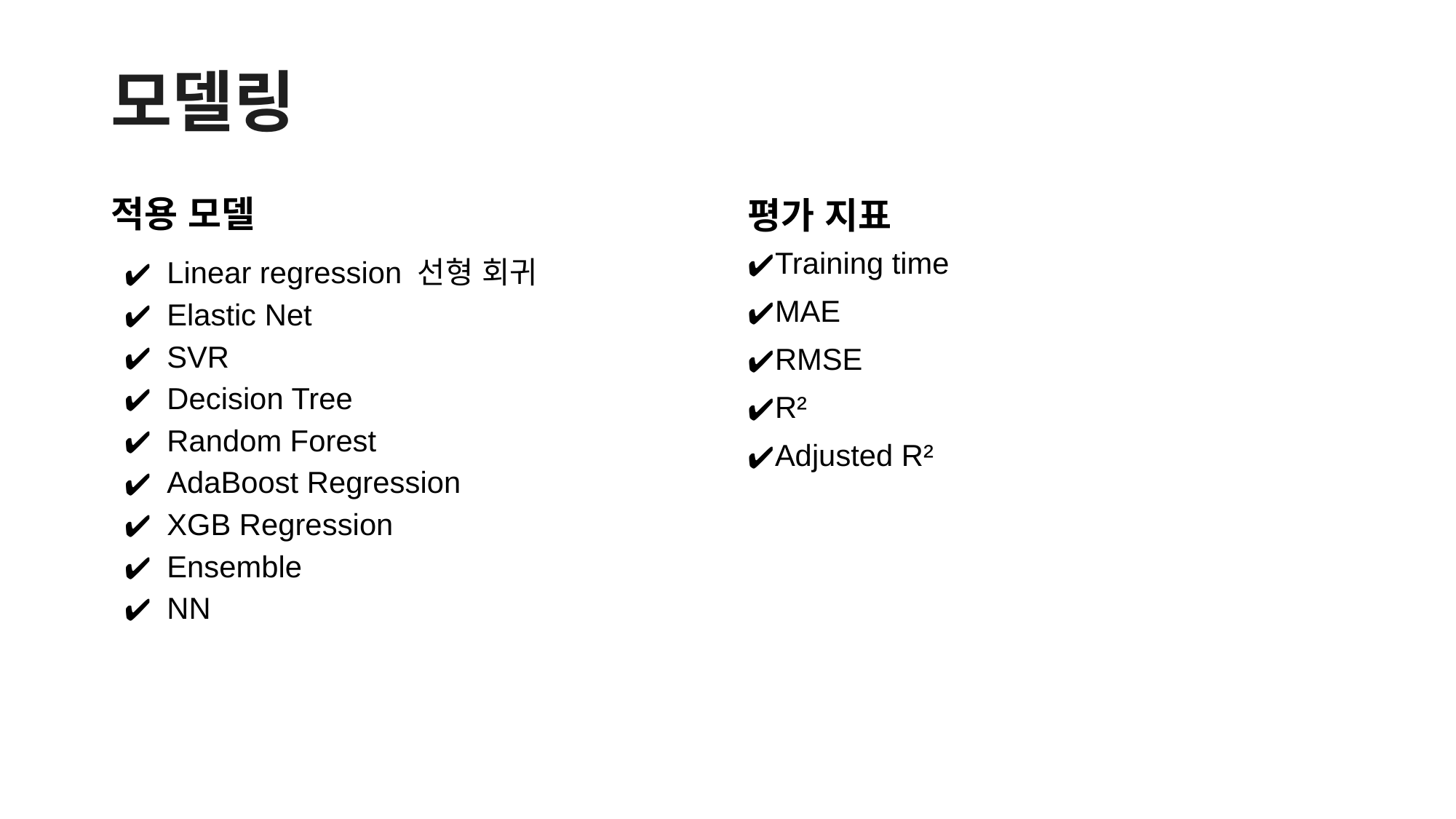

# 모델링
적용 모델
평가 지표
Linear regression 선형 회귀
Elastic Net
SVR
Decision Tree
Random Forest
AdaBoost Regression
XGB Regression
Ensemble
NN
Training time
MAE
RMSE
R²
Adjusted R²